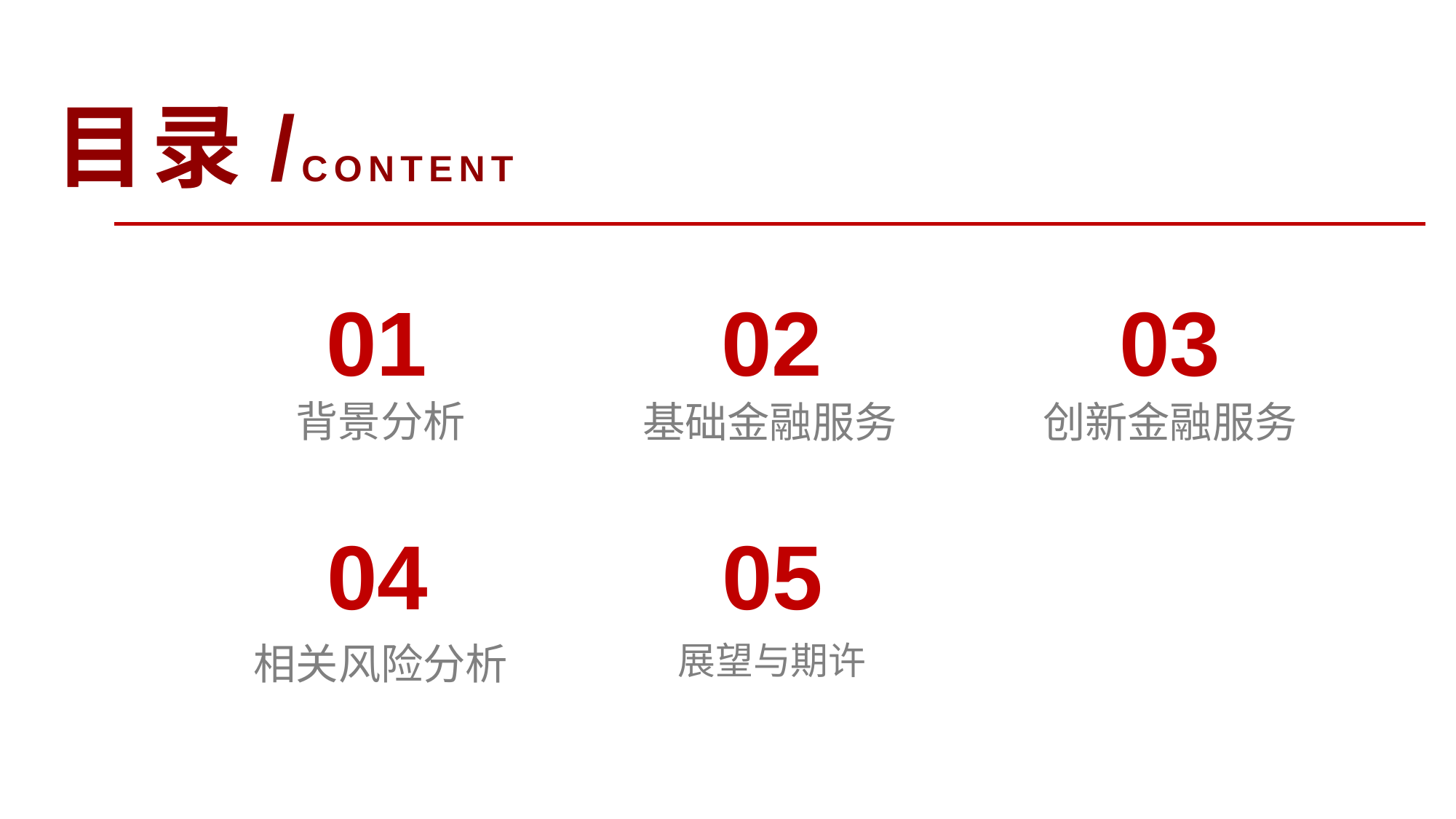

目录/
CONTENT
01
02
03
背景分析
基础金融服务
创新金融服务
04
05
相关风险分析
展望与期许